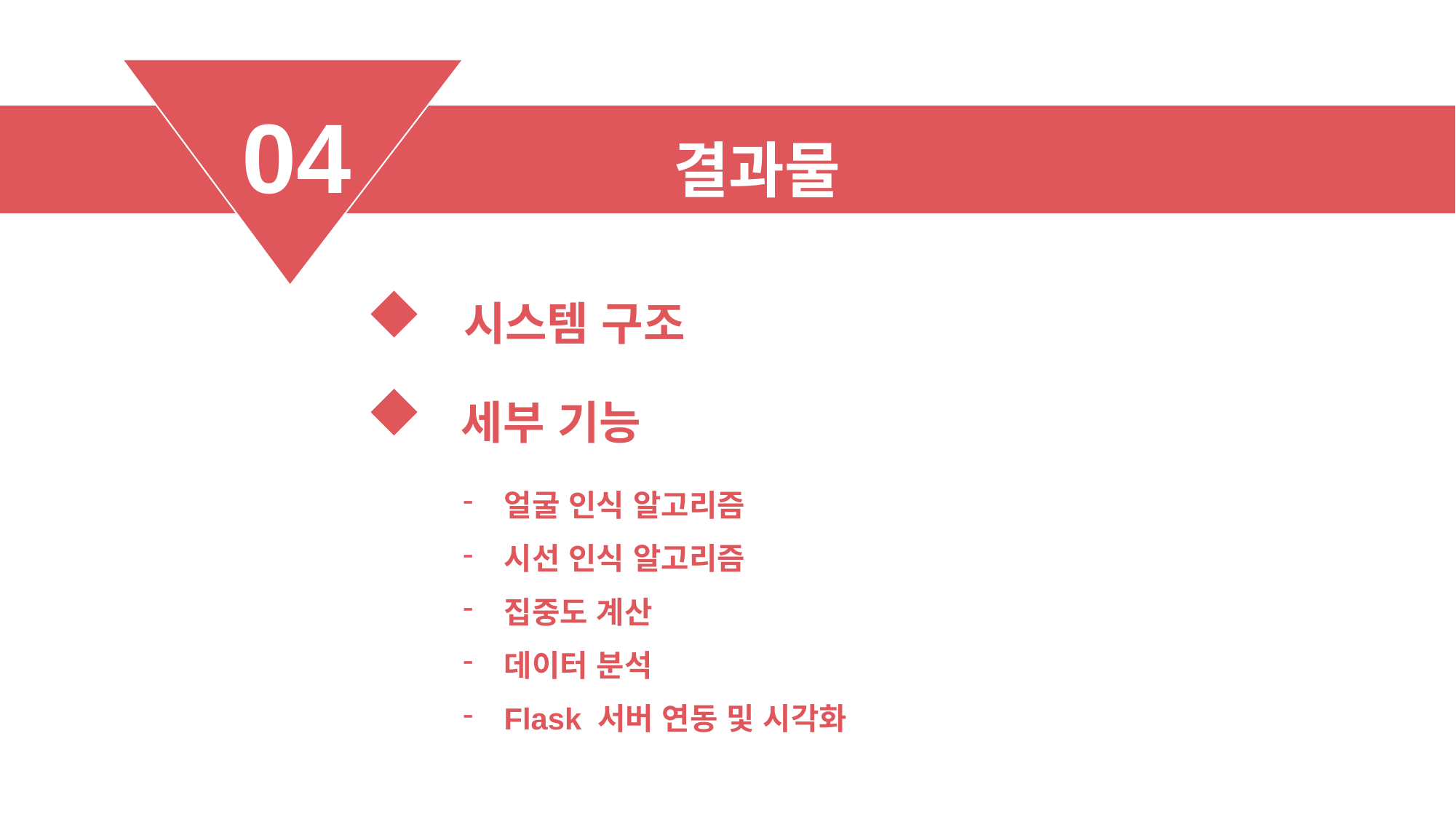

04

결과물
시스템 구조

세부 기능

얼굴 인식 알고리즘
시선 인식 알고리즘
집중도 계산
데이터 분석
Flask 서버 연동 및 시각화